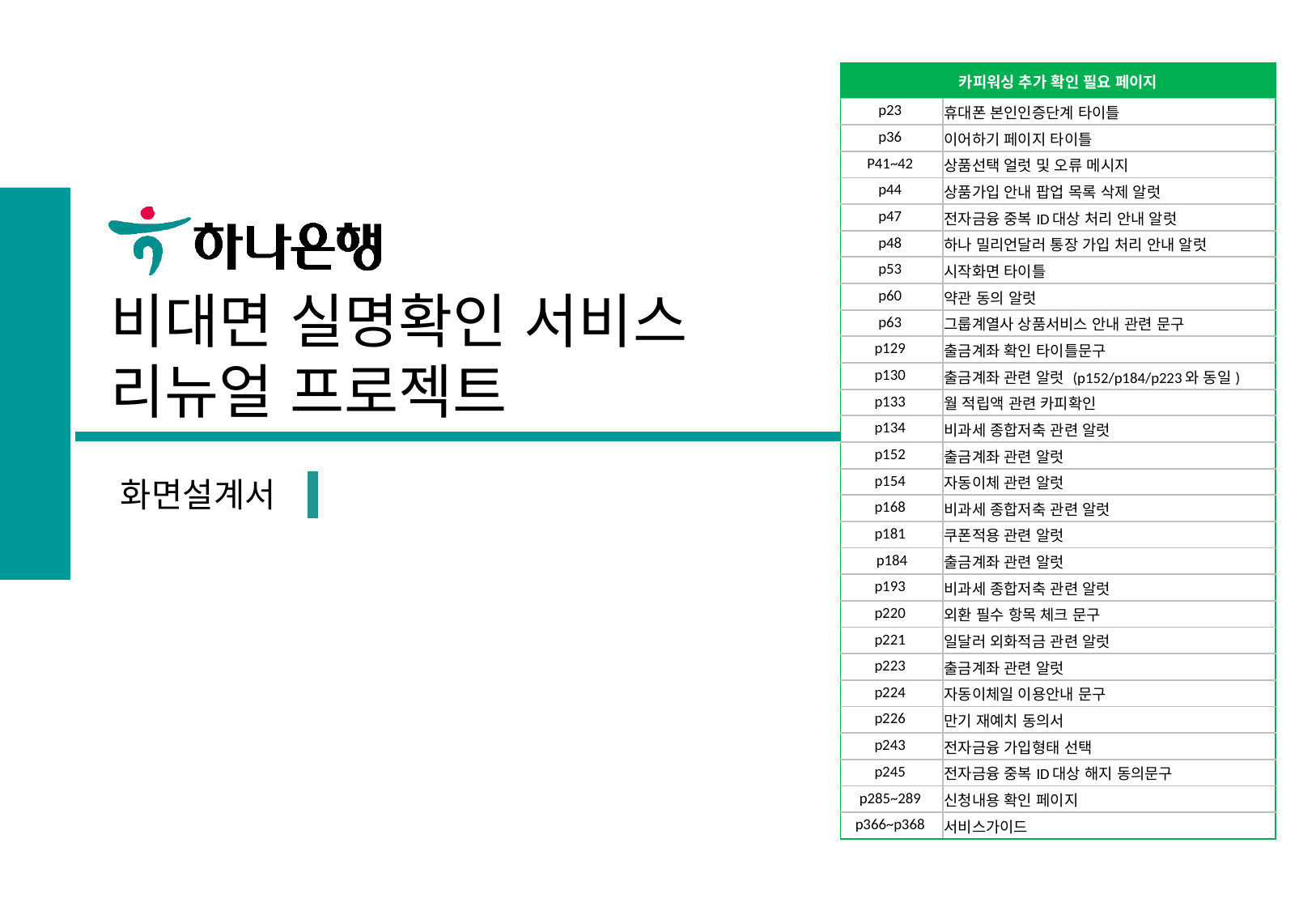

| 카피워싱 추가 확인 필요 페이지 |  |
| --- | --- |
| p23 | 휴대폰 본인인증단계 타이틀 |
| p36 | 이어하기 페이지 타이틀 |
| P41~42 | 상품선택 얼럿 및 오류 메시지 |
| p44 | 상품가입 안내 팝업 목록 삭제 알럿 |
| p47 | 전자금융 중복ID대상 처리 안내 알럿 |
| p48 | 하나 밀리언달러 통장 가입 처리 안내 알럿 |
| p53 | 시작화면 타이틀 |
| p60 | 약관 동의 알럿 |
| p63 | 그룹계열사 상품서비스 안내 관련 문구 |
| p129 | 출금계좌 확인 타이틀문구 |
| p130 | 출금계좌 관련 알럿 (p152/p184/p223와 동일) |
| p133 | 월 적립액 관련 카피확인 |
| p134 | 비과세 종합저축 관련 알럿 |
| p152 | 출금계좌 관련 알럿 |
| p154 | 자동이체 관련 알럿 |
| p168 | 비과세 종합저축 관련 알럿 |
| p181 | 쿠폰적용 관련 알럿 |
| p184 | 출금계좌 관련 알럿 |
| p193 | 비과세 종합저축 관련 알럿 |
| p220 | 외환 필수 항목 체크 문구 |
| p221 | 일달러 외화적금 관련 알럿 |
| p223 | 출금계좌 관련 알럿 |
| p224 | 자동이체일 이용안내 문구 |
| p226 | 만기 재예치 동의서 |
| p243 | 전자금융 가입형태 선택 |
| p245 | 전자금융 중복ID대상 해지 동의문구 |
| p285~289 | 신청내용 확인 페이지 |
| p366~p368 | 서비스가이드 |